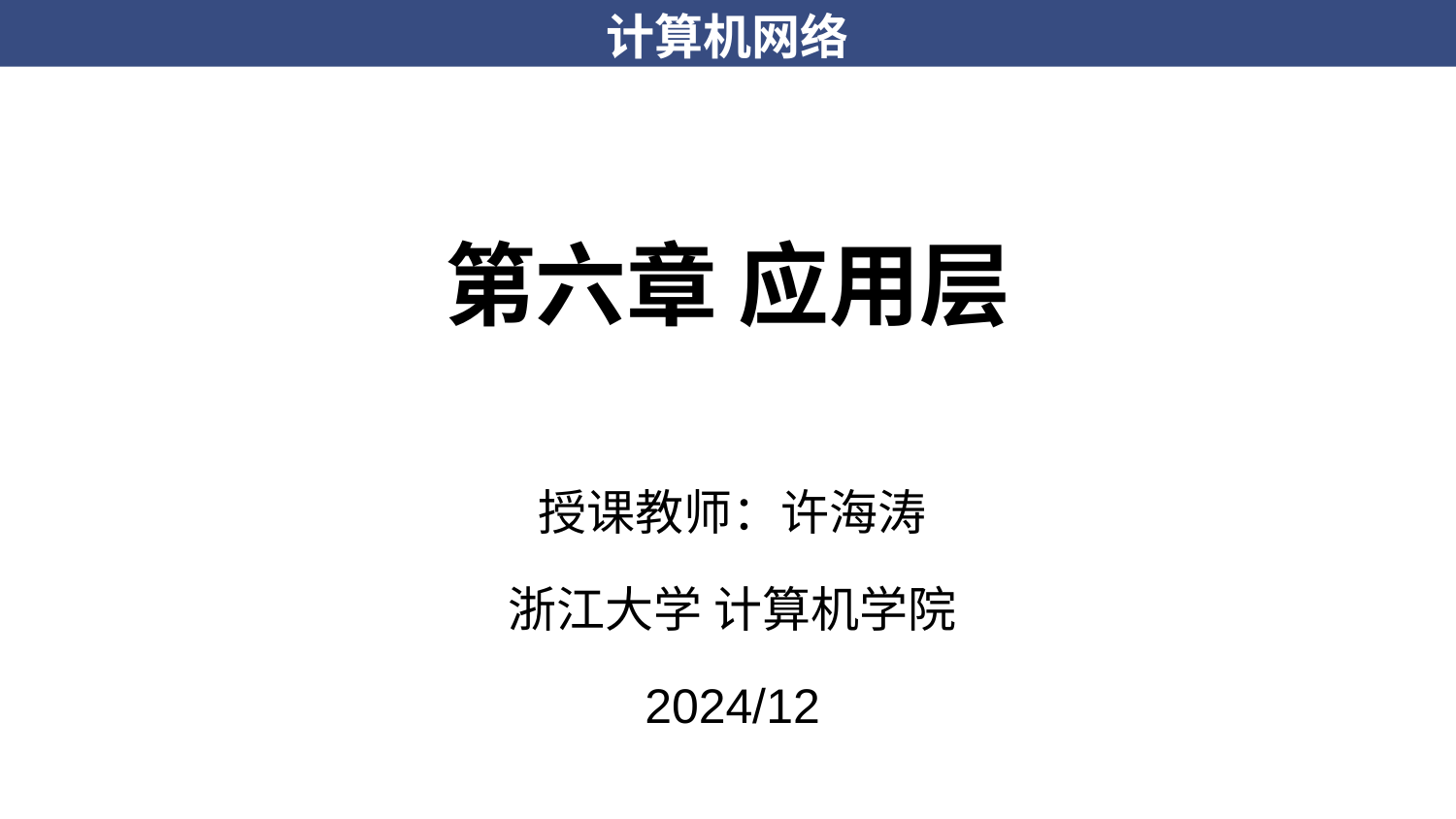

# 第六章 应用层
授课教师：许海涛
浙江大学 计算机学院
2024/12